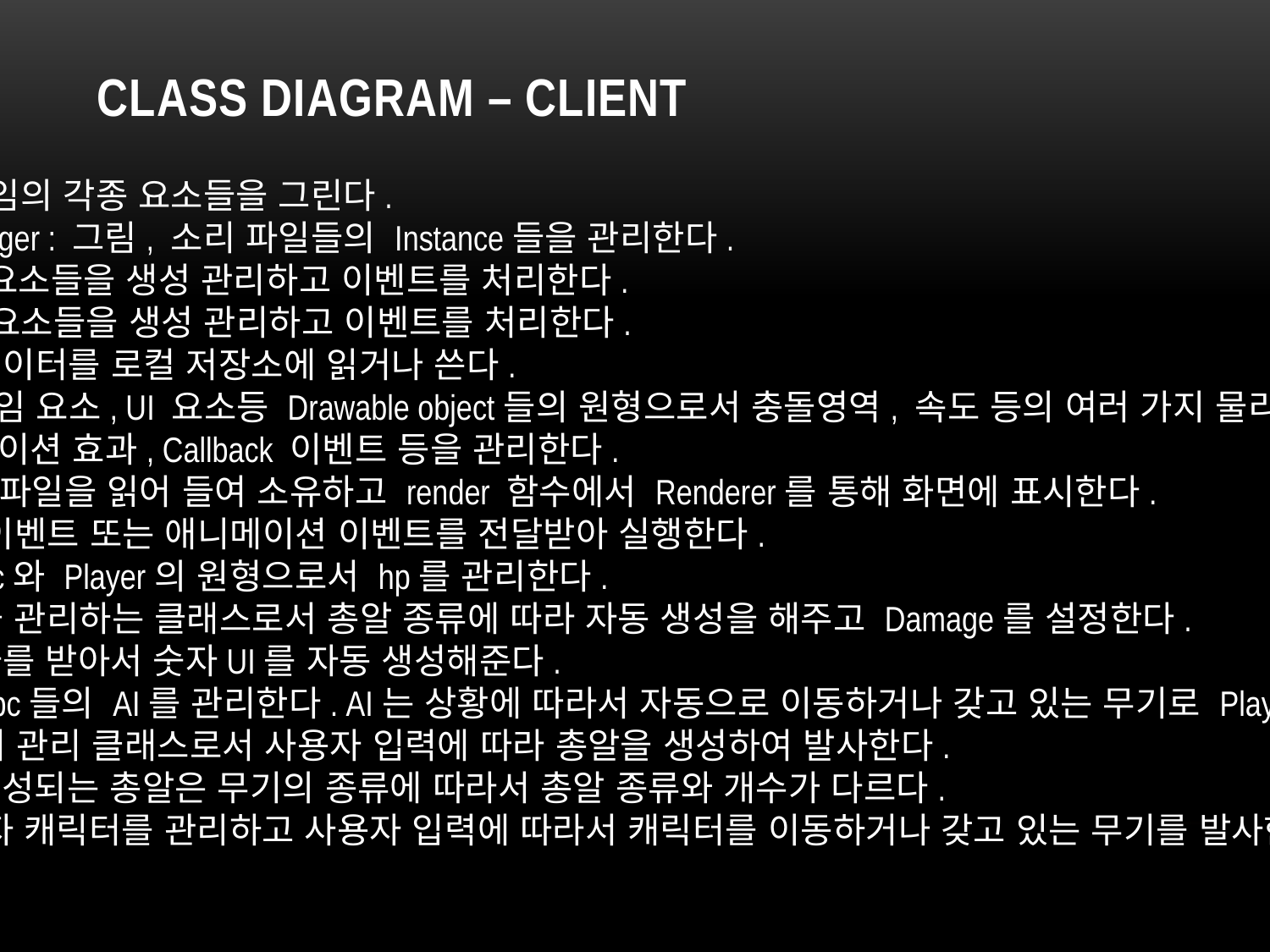

# Class Diagram – Client
Renderer : 게임의 각종 요소들을 그린다.
ResourceManager : 그림, 소리 파일들의 Instance들을 관리한다.
Manager : UI 요소들을 생성 관리하고 이벤트를 처리한다.
Game : 게임 요소들을 생성 관리하고 이벤트를 처리한다.
User : 유저 데이터를 로컬 저장소에 읽거나 쓴다.
Unit : 모든 게임 요소, UI 요소등 Drawable object들의 원형으로서 충돌영역, 속도 등의 여러 가지 물리속성 들과
         애니메이션 효과, Callback 이벤트 등을 관리한다.
Picture : 그림 파일을 읽어 들여 소유하고 render 함수에서 Renderer를 통해 화면에 표시한다.
Callback : UI 이벤트 또는 애니메이션 이벤트를 전달받아 실행한다.
Character : Npc와 Player의 원형으로서 hp를 관리한다.
Bullet : 총알을 관리하는 클래스로서 총알 종류에 따라 자동 생성을 해주고 Damage를 설정한다.
Number : 숫자를 받아서 숫자UI를 자동 생성해준다.
Npc : 게임 Npc들의 AI를 관리한다. AI는 상황에 따라서 자동으로 이동하거나 갖고 있는 무기로 Player를 공격한다.
Weapon : 무기 관리 클래스로서 사용자 입력에 따라 총알을 생성하여 발사한다.
                생성되는 총알은 무기의 종류에 따라서 총알 종류와 개수가 다르다.
Player : 사용자 캐릭터를 관리하고 사용자 입력에 따라서 캐릭터를 이동하거나 갖고 있는 무기를 발사한다.